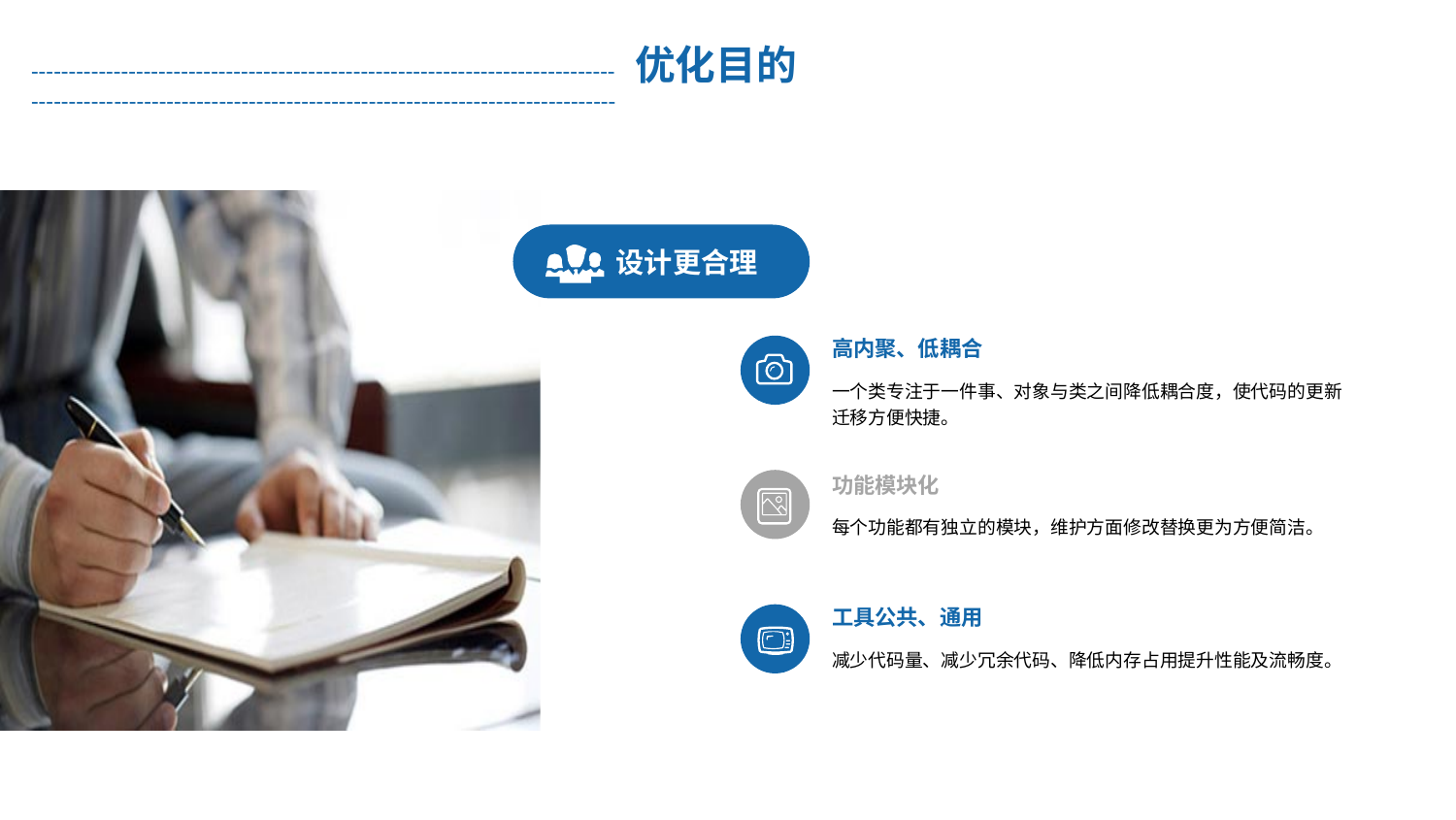

------------------------------------------------------------------------------  优化目的   ------------------------------------------------------------------------------

设计更合理

高内聚、低耦合

一个类专注于一件事、对象与类之间降低耦合度，使代码的更新迁移方便快捷。
功能模块化

每个功能都有独立的模块，维护方面修改替换更为方便简洁。
工具公共、通用

减少代码量、减少冗余代码、降低内存占用提升性能及流畅度。